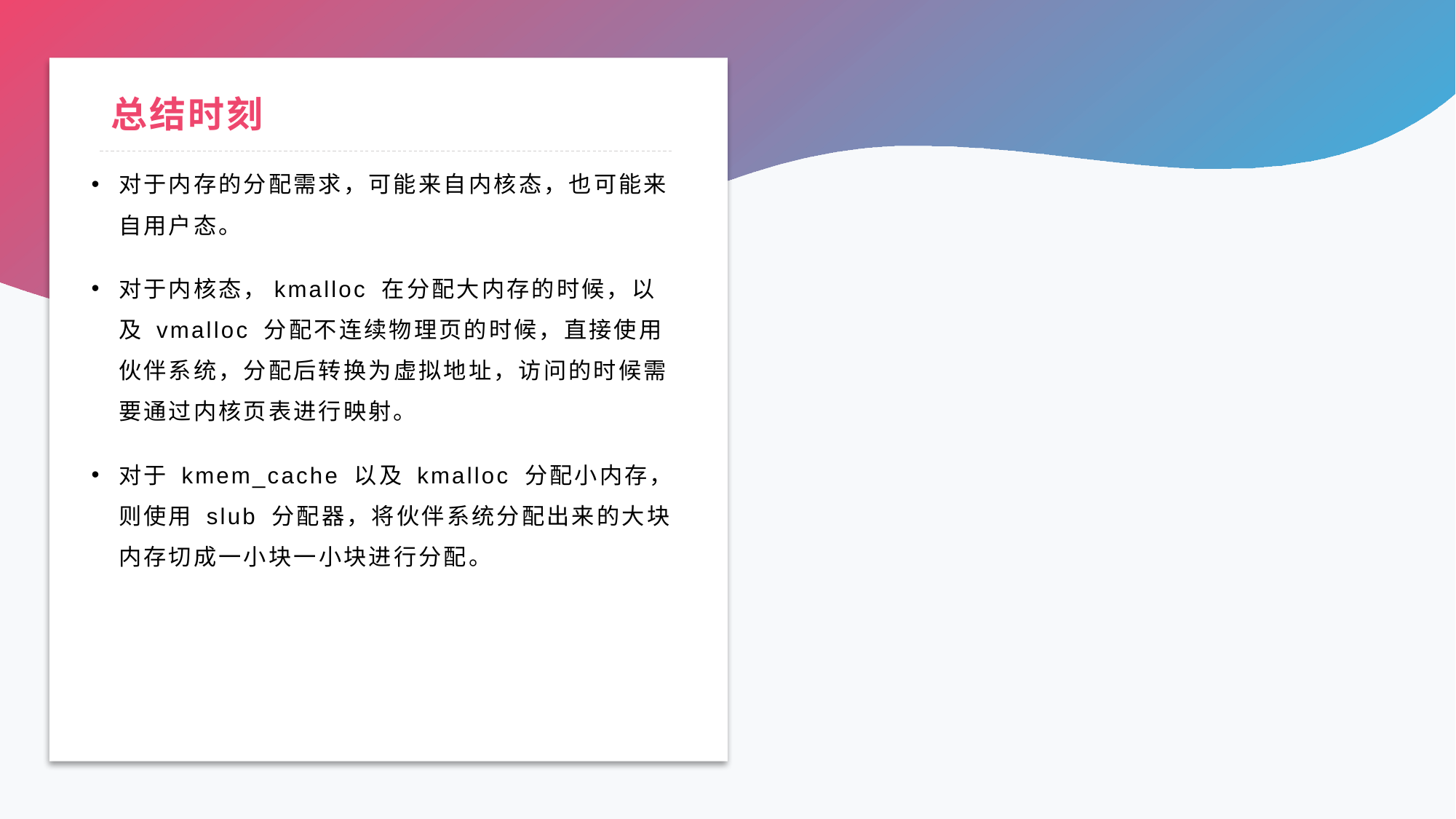

# 总结时刻
对于内存的分配需求，可能来自内核态，也可能来自用户态。
对于内核态，kmalloc 在分配大内存的时候，以及 vmalloc 分配不连续物理页的时候，直接使用伙伴系统，分配后转换为虚拟地址，访问的时候需要通过内核页表进行映射。
对于 kmem_cache 以及 kmalloc 分配小内存，则使用 slub 分配器，将伙伴系统分配出来的大块内存切成一小块一小块进行分配。